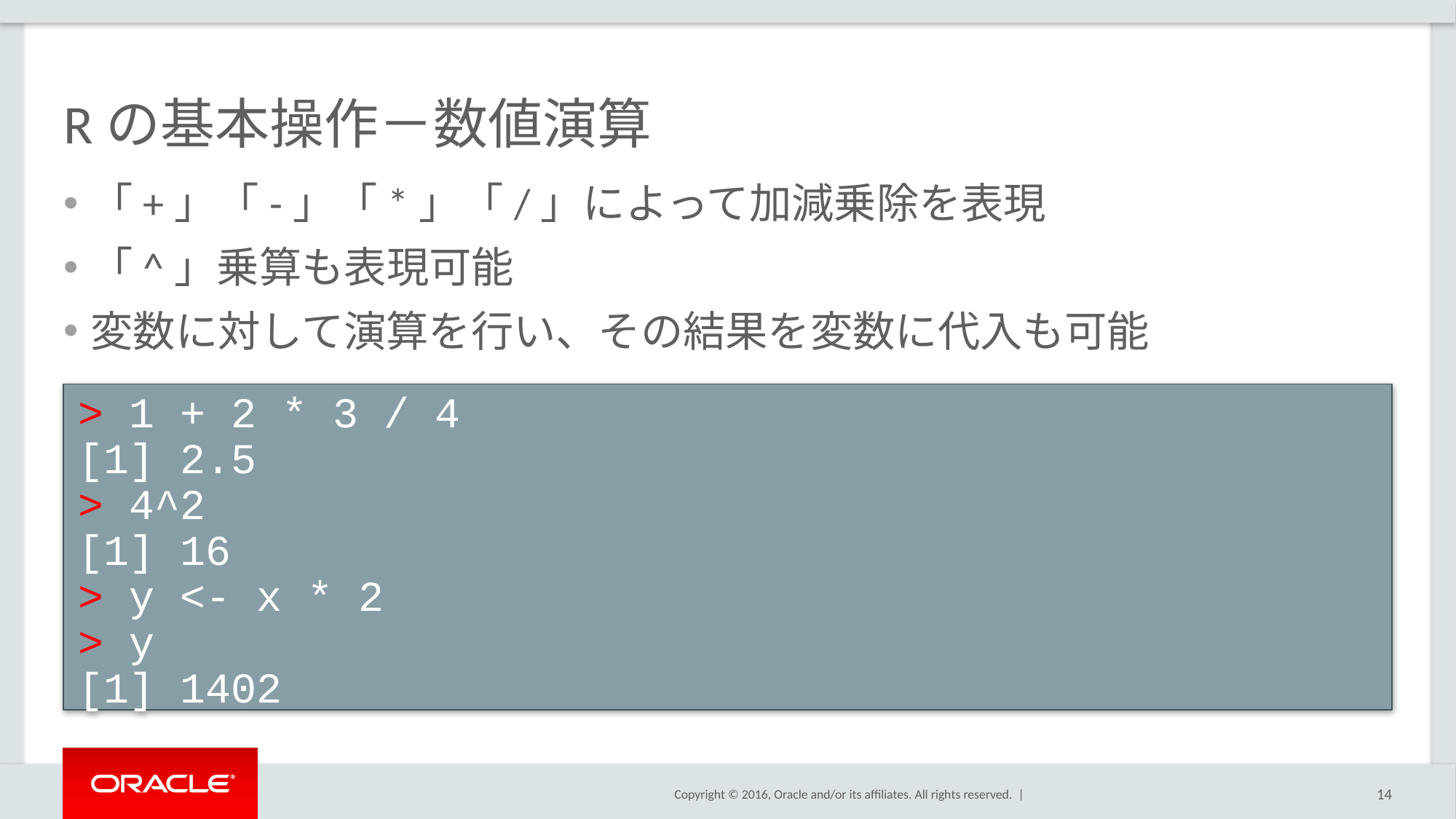

# Rの基本操作－数値演算
「+」「-」「*」「/」によって加減乗除を表現
「^」乗算も表現可能
変数に対して演算を行い、その結果を変数に代入も可能
> 1 + 2 * 3 / 4
[1] 2.5
> 4^2
[1] 16
> y <- x * 2
> y
[1] 1402
14